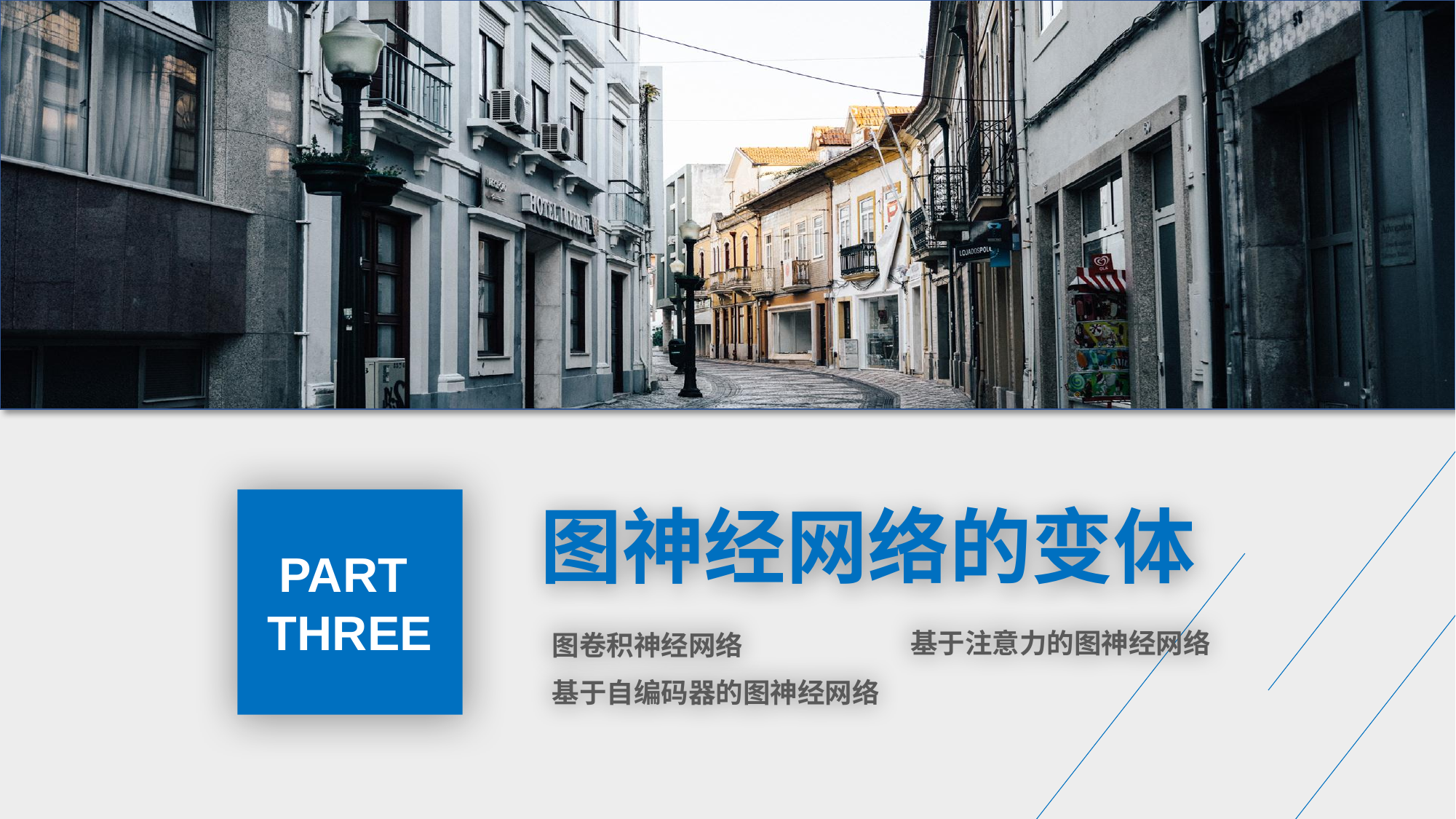

PART
THREE
图神经网络的变体
基于注意力的图神经网络
图卷积神经网络
基于自编码器的图神经网络